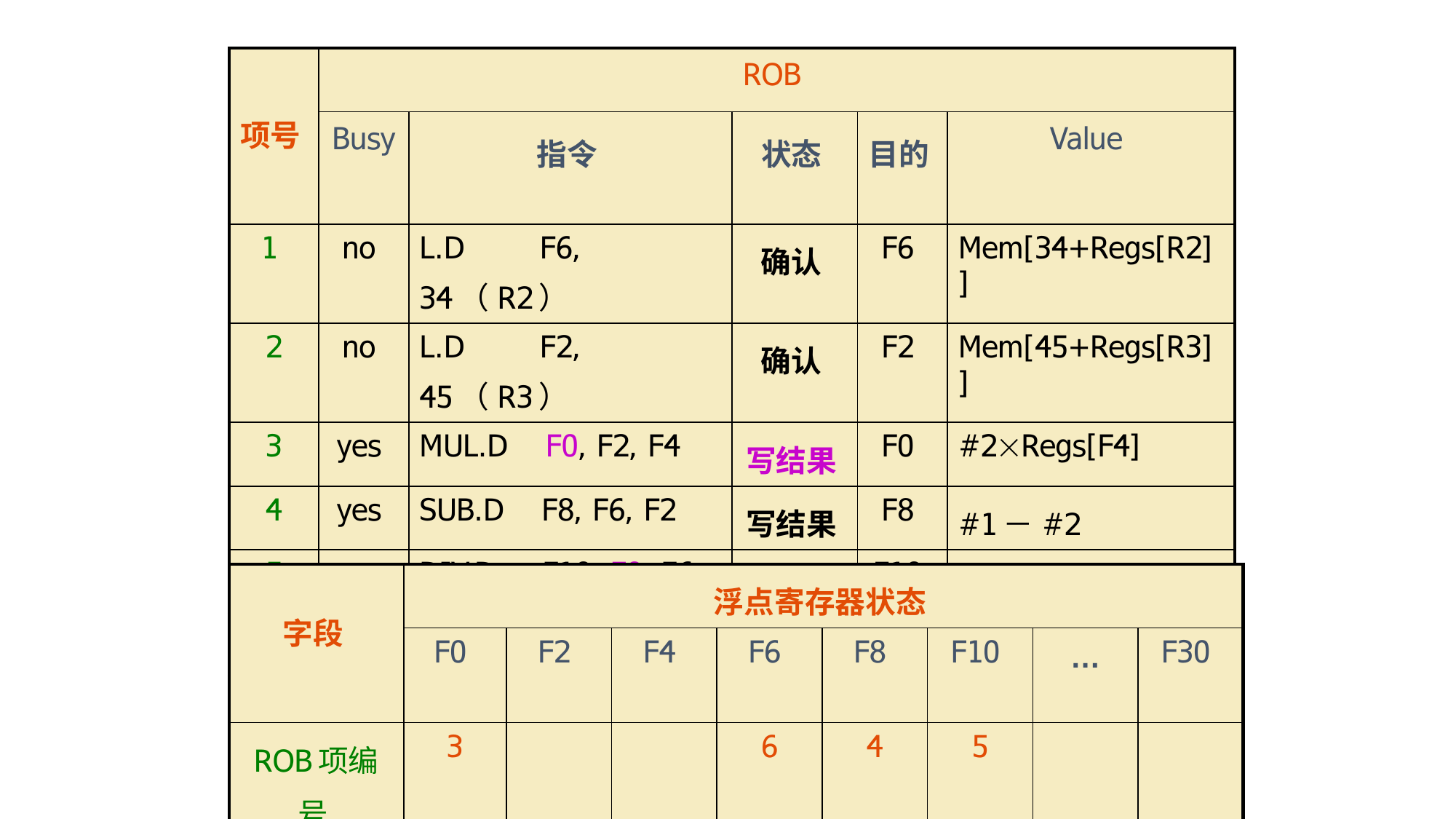

| 项号 | ROB |  |  |  |  |
| --- | --- | --- | --- | --- | --- |
|  | Busy | 指令 | 状态 | 目的 | Value |
| 1 | no | L.D F6, 34（R2） | 确认 | F6 | Mem[34+Regs[R2]] |
| 2 | no | L.D F2, 45（R3） | 确认 | F2 | Mem[45+Regs[R3]] |
| 3 | yes | MUL.D F0, F2, F4 | 写结果 | F0 | #2×Regs[F4] |
| 4 | yes | SUB.D F8, F6, F2 | 写结果 | F8 | #1－#2 |
| 5 | yes | DIV.D F10, F0, F6 | 执行? | F10 |  |
| 6 | yes | ADD.D F6,F8,F2 | 写结果 | F6 | #4＋#2 |
| 字段 | 浮点寄存器状态 |  |  |  |  |  |  |  |
| --- | --- | --- | --- | --- | --- | --- | --- | --- |
|  | F0 | F2 | F4 | F6 | F8 | F10 | … | F30 |
| ROB项编号 | 3 |  |  | 6 | 4 | 5 |  |  |
| Busy | yes | no | no | yes | yes | yes | … | no |